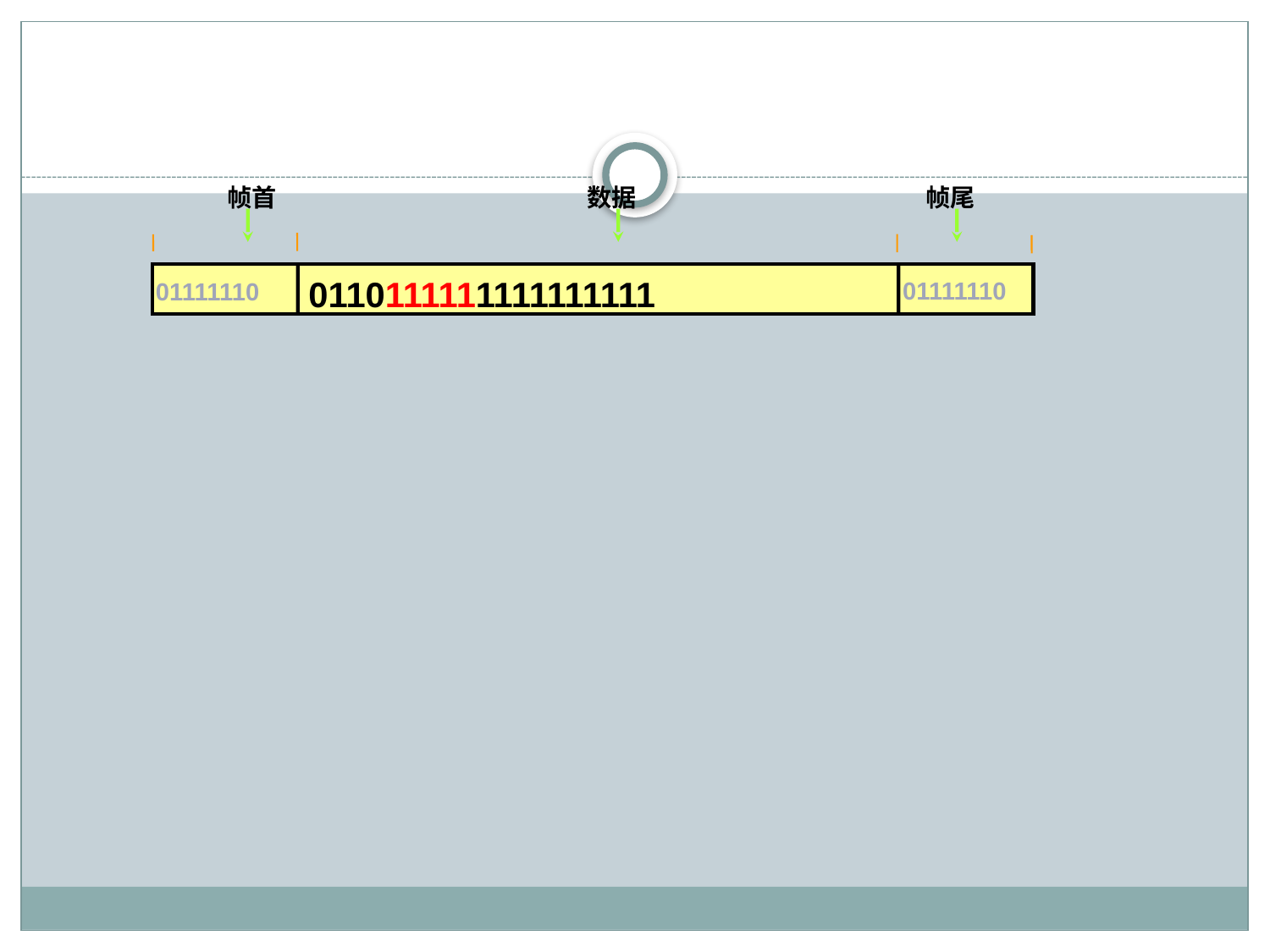

#
帧首
数据
帧尾

0110111111111111111
01111110
01111110